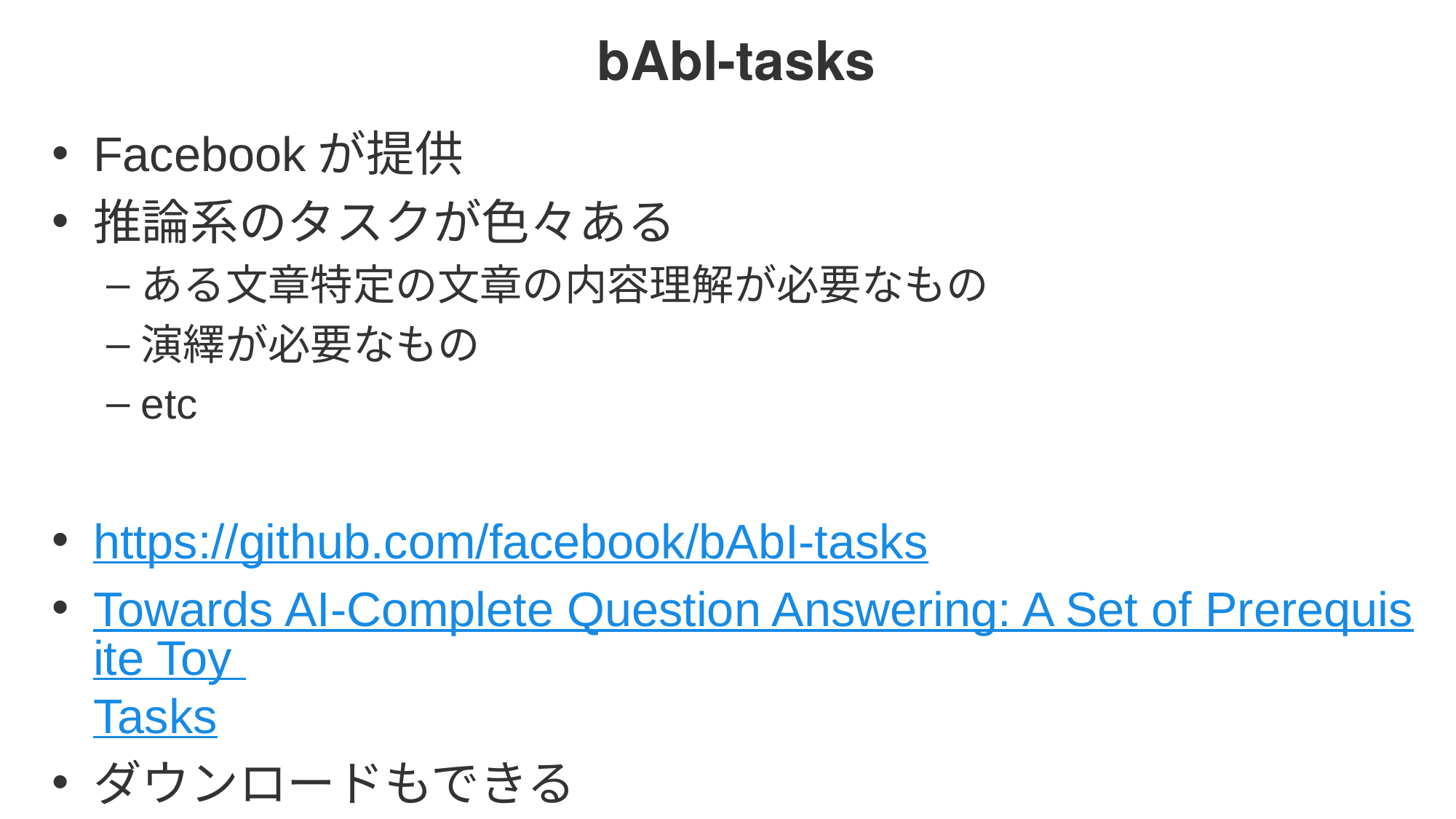

# bAbl-tasks
Facebookが提供
推論系のタスクが色々ある
ある文章特定の文章の内容理解が必要なもの
演繹が必要なもの
etc

https://github.com/facebook/bAbI-tasks
Towards AI-Complete Question Answering: A Set of Prerequisite Toy Tasks
ダウンロードもできる